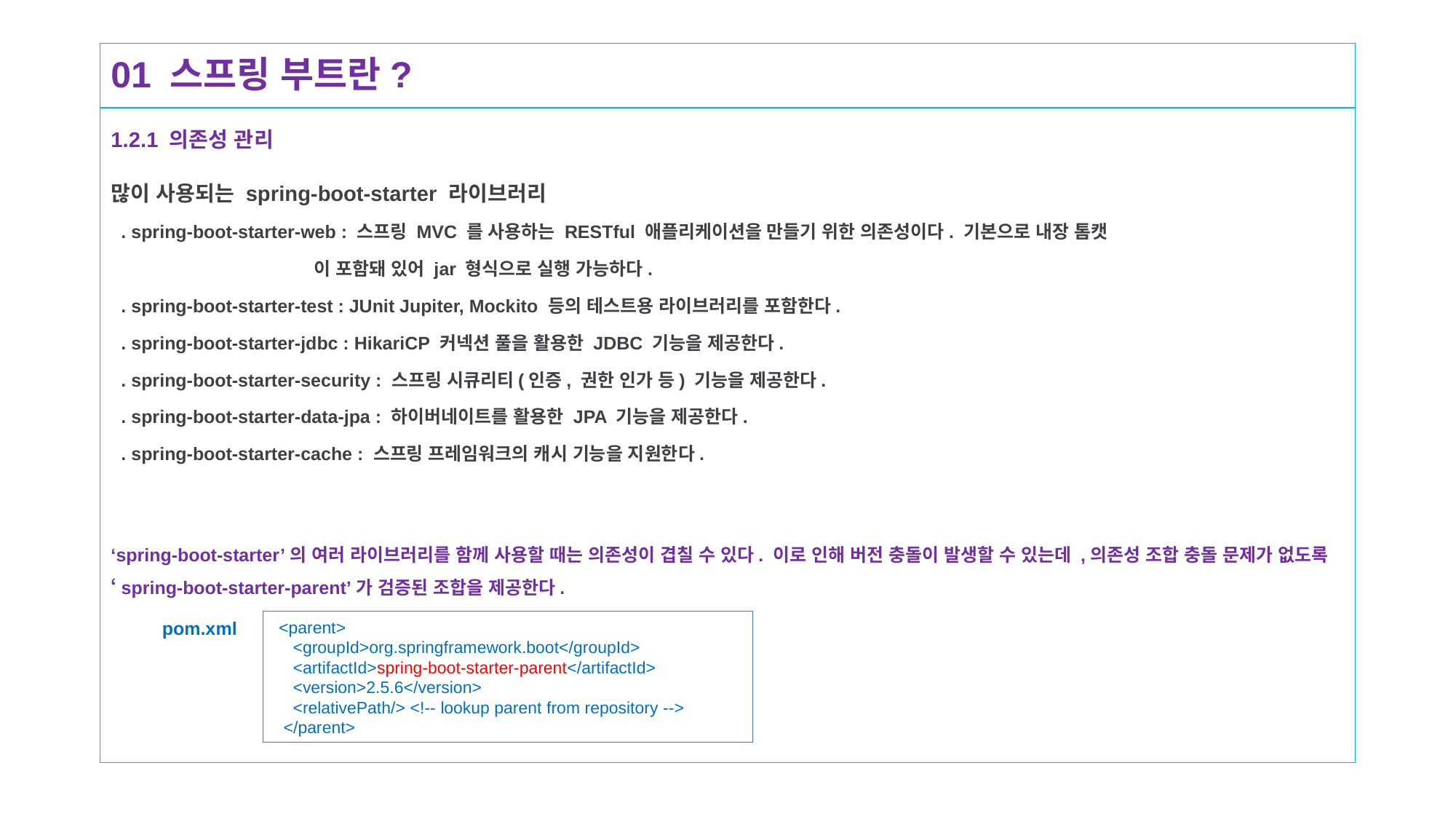

# 01 스프링 부트란?
1.2.1 의존성 관리
많이 사용되는 spring-boot-starter 라이브러리
  . spring-boot-starter-web : 스프링 MVC 를 사용하는 RESTful 애플리케이션을 만들기 위한 의존성이다. 기본으로 내장 톰캣
                                       이 포함돼 있어 jar 형식으로 실행 가능하다.
  . spring-boot-starter-test : JUnit Jupiter, Mockito 등의 테스트용 라이브러리를 포함한다.
  . spring-boot-starter-jdbc : HikariCP 커넥션 풀을 활용한 JDBC 기능을 제공한다.
  . spring-boot-starter-security : 스프링 시큐리티(인증, 권한 인가 등) 기능을 제공한다.
  . spring-boot-starter-data-jpa : 하이버네이트를 활용한 JPA 기능을 제공한다.
  . spring-boot-starter-cache : 스프링 프레임워크의 캐시 기능을 지원한다.

‘spring-boot-starter’의 여러 라이브러리를 함께 사용할 때는 의존성이 겹칠 수 있다. 이로 인해 버전 충돌이 발생할 수 있는데 ,의존성 조합 충돌 문제가 없도록 ‘spring-boot-starter-parent’가 검증된 조합을 제공한다.
pom.xml
 <parent>
    <groupId>org.springframework.boot</groupId>
    <artifactId>spring-boot-starter-parent</artifactId>
    <version>2.5.6</version>
    <relativePath/> <!-- lookup parent from repository -->
  </parent>